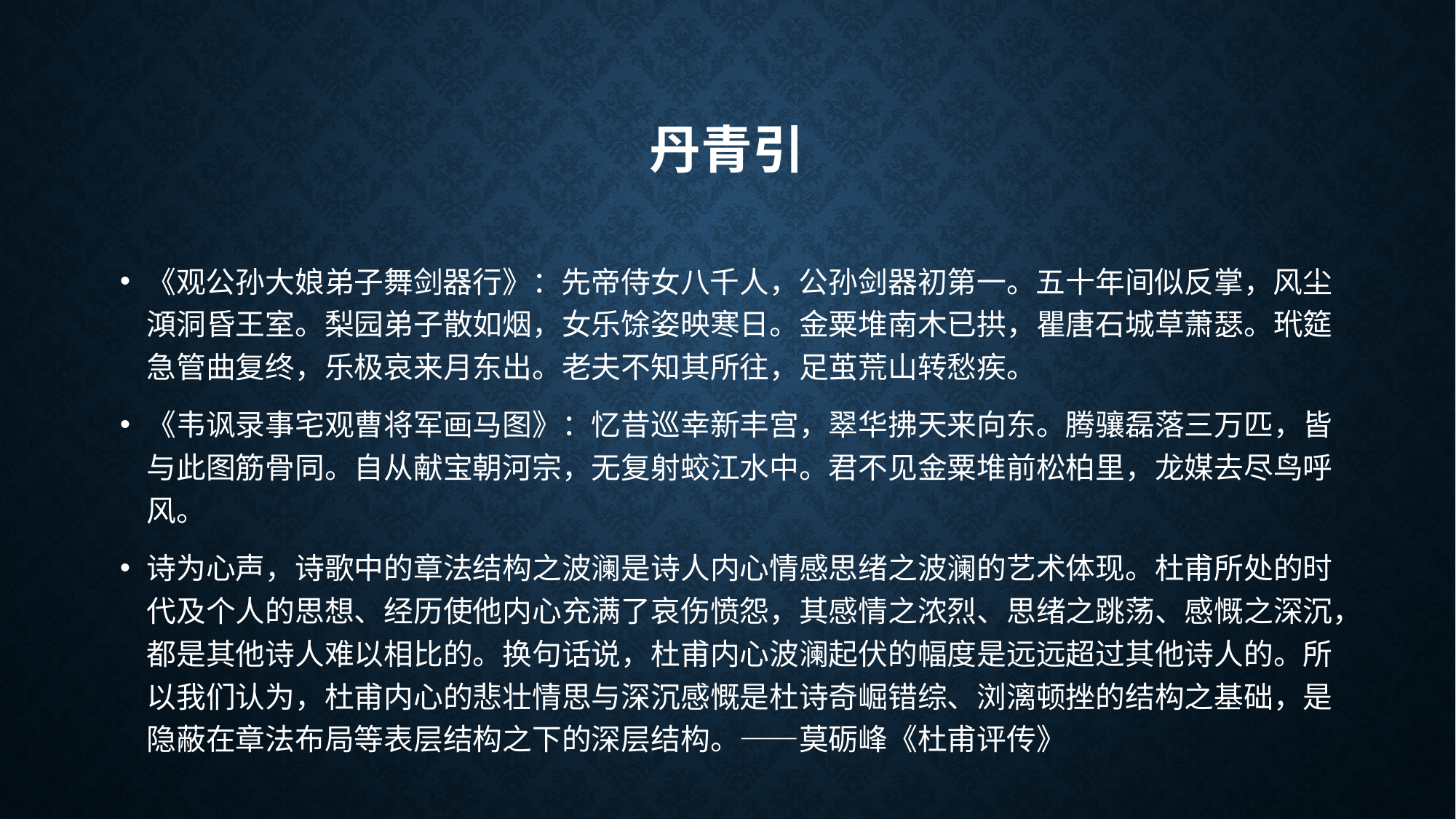

# 丹青引
《观公孙大娘弟子舞剑器行》：先帝侍女八千人，公孙剑器初第一。五十年间似反掌，风尘澒洞昏王室。梨园弟子散如烟，女乐馀姿映寒日。金粟堆南木已拱，瞿唐石城草萧瑟。玳筵急管曲复终，乐极哀来月东出。老夫不知其所往，足茧荒山转愁疾。
《韦讽录事宅观曹将军画马图》：忆昔巡幸新丰宫，翠华拂天来向东。腾骧磊落三万匹，皆与此图筋骨同。自从献宝朝河宗，无复射蛟江水中。君不见金粟堆前松柏里，龙媒去尽鸟呼风。
诗为心声，诗歌中的章法结构之波澜是诗人内心情感思绪之波澜的艺术体现。杜甫所处的时代及个人的思想、经历使他内心充满了哀伤愤怨，其感情之浓烈、思绪之跳荡、感慨之深沉，都是其他诗人难以相比的。换句话说，杜甫内心波澜起伏的幅度是远远超过其他诗人的。所以我们认为，杜甫内心的悲壮情思与深沉感慨是杜诗奇崛错综、浏漓顿挫的结构之基础，是隐蔽在章法布局等表层结构之下的深层结构。——莫砺峰《杜甫评传》